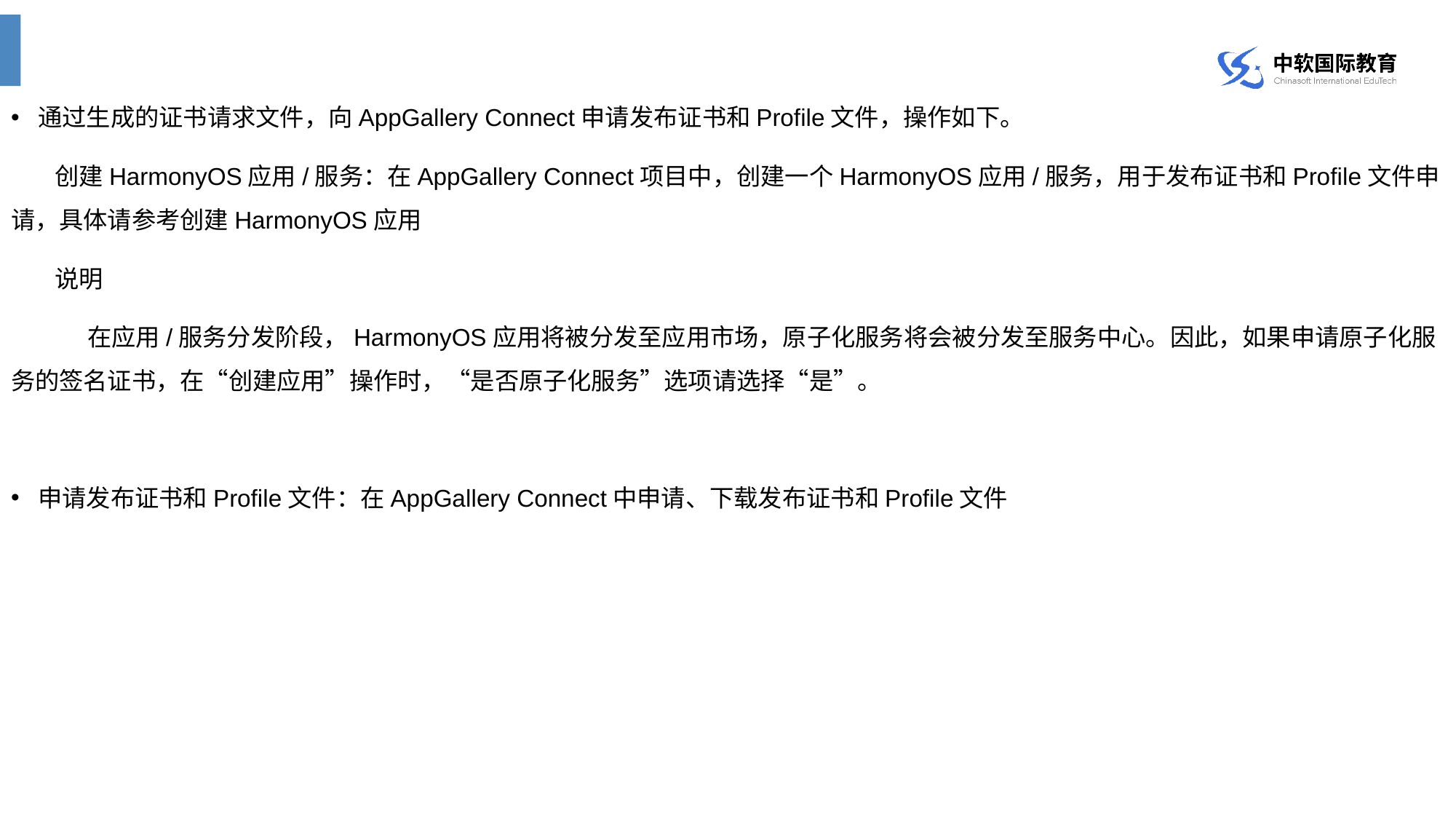

通过生成的证书请求文件，向AppGallery Connect申请发布证书和Profile文件，操作如下。
       创建HarmonyOS应用/服务：在AppGallery Connect项目中，创建一个HarmonyOS应用/服务，用于发布证书和Profile文件申请，具体请参考创建HarmonyOS应用
       说明
             在应用/服务分发阶段，HarmonyOS应用将被分发至应用市场，原子化服务将会被分发至服务中心。因此，如果申请原子化服务的签名证书，在“创建应用”操作时，“是否原子化服务”选项请选择“是”。

申请发布证书和Profile文件：在AppGallery Connect中申请、下载发布证书和Profile文件